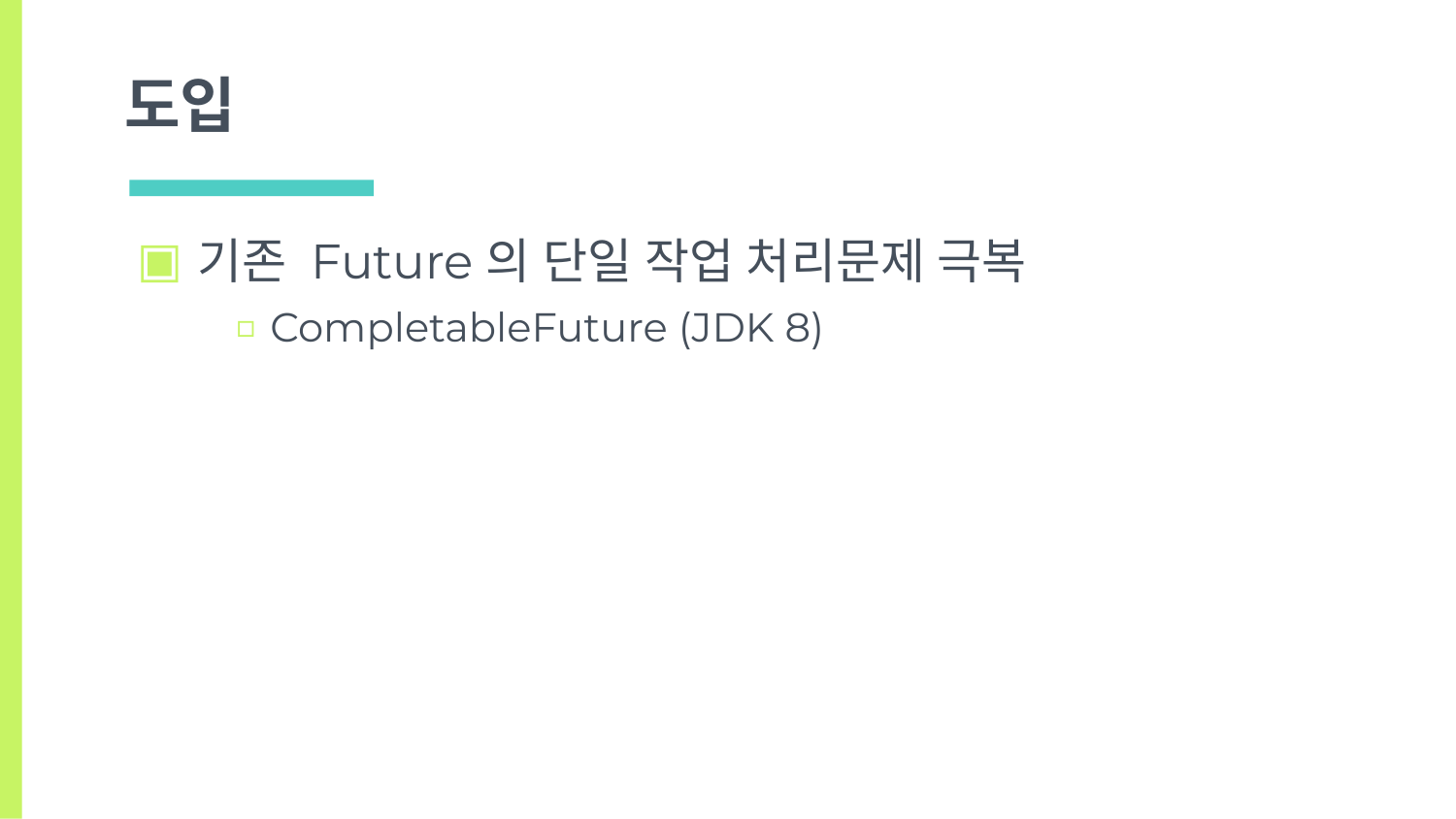

# 도입
기존 Future의 단일 작업 처리문제 극복
CompletableFuture (JDK 8)